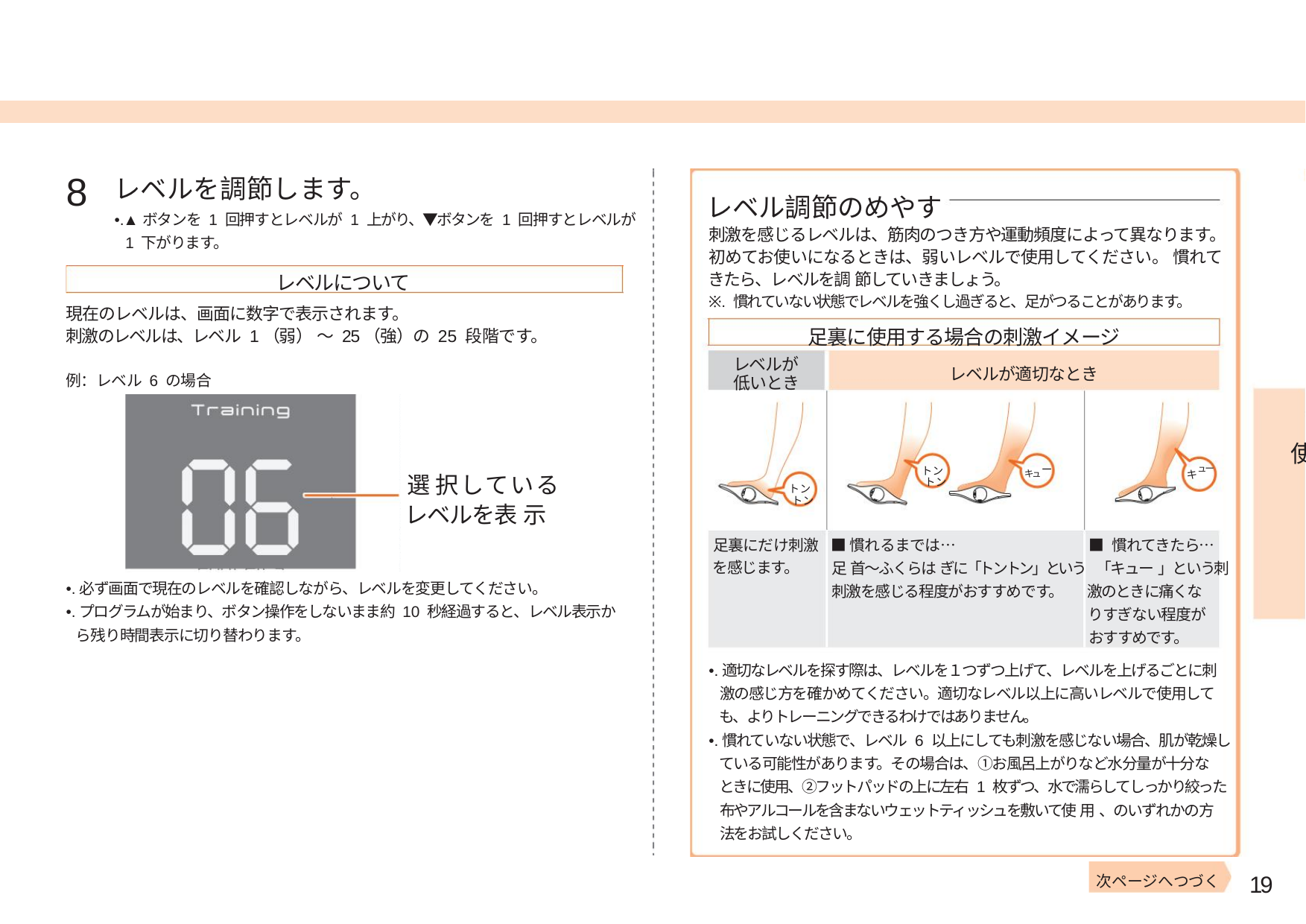

8
レベルを調節します。
•.▲ボタンを 1 回押すとレベルが 1 上がり、▼ボタンを 1 回押すとレベルが
1 下がります。

レベル調節のめやす
刺激を感じるレベルは、筋肉のつき方や運動頻度によって異なります。
初めてお使いになるときは、弱いレベルで使用してください。 慣れて
きたら、レベルを調 節していきましょう。
レベルについて

※. 慣れていない状態でレベルを強くし過ぎると、足がつることがあります。
現在のレベルは、画面に数字で表示されます。
足裏に使用する場合の刺激イメージ
刺激のレベルは、レベル 1（弱） ～ 25（強）の 25 段階です。
レベルが
レベルが適切なとき
例：レベル 6 の場合
低いとき

使
トン
トン
選 択している
レベルを表 示
キュー
キュー
トン
トン
足裏にだけ刺激 ■ 慣れるまでは…
■ 慣れてきたら…
を感じます。
足 首～ふくらは ぎに「トントン」という 「キュー 」という刺
刺激を感じる程度がおすすめです。 激のときに痛くな
りすぎない程度が
•.必ず画面で現在のレベルを確認しながら、レベルを変更してください。
•.プログラムが始まり、ボタン操作をしないまま約 10 秒経過すると、レベル表示か
ら残り時間表示に切り替わります。
おすすめです。
•.適切なレベルを探す際は、レベルを１つずつ上げて、レベルを上げるごとに刺
激の感じ方を確かめてください。適切なレベル以上に高いレベルで使用して
も、よりトレーニングできるわけではありません。
•.慣れていない状態で、レベル 6 以上にしても刺激を感じない場合、肌が乾燥し
ている可能性があります。その場合は、①お風呂上がりなど水分量が十分な
ときに使用、②フットパッドの上に左右 1 枚ずつ、水で濡らしてしっかり絞った
布やアルコールを含まないウェットティッシュを敷いて使 用 、のいずれかの方
法をお試しください。
19

次ページへつづく